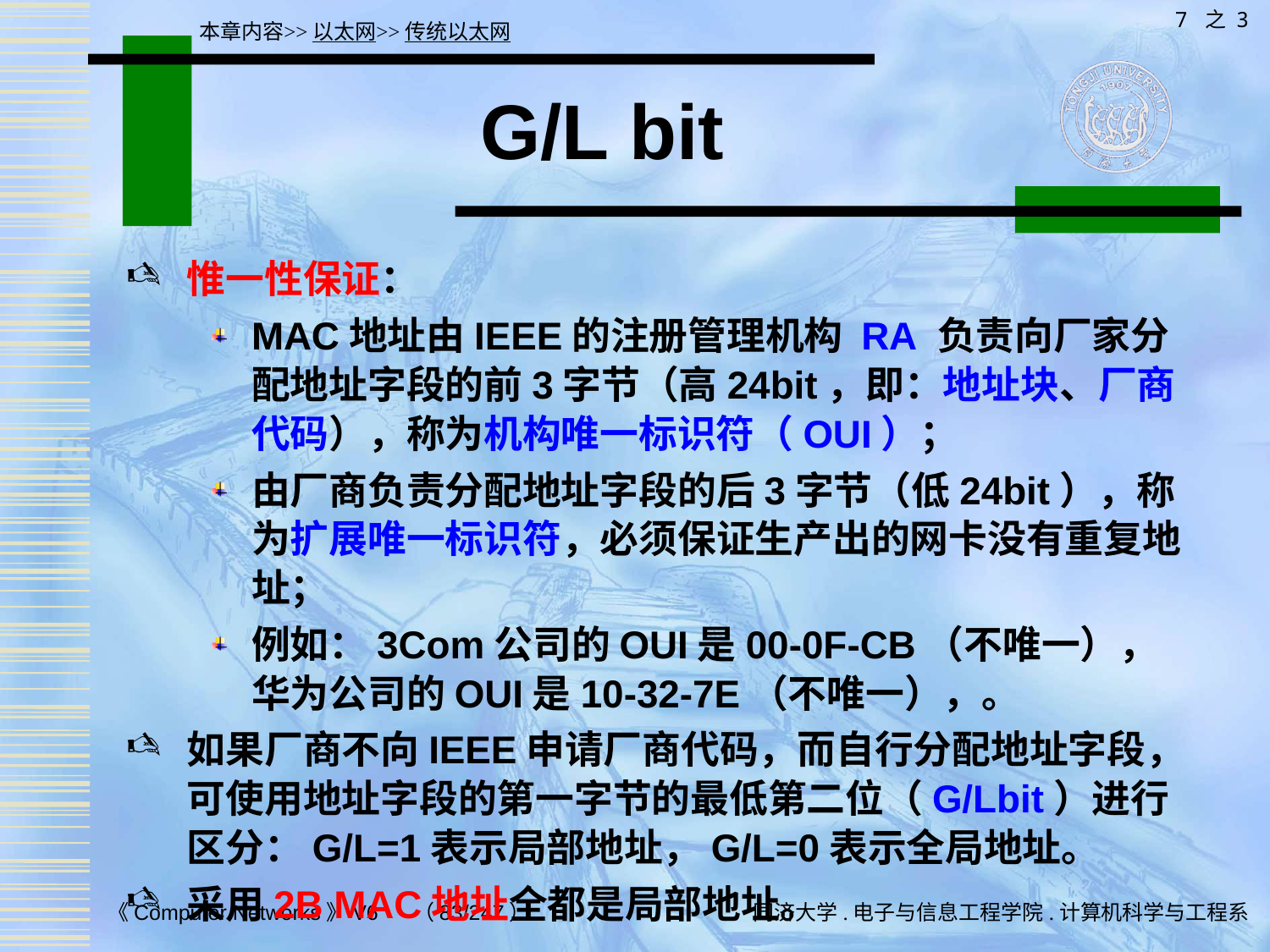

7 之 3
本章内容>>以太网>>传统以太网
# G/L bit
惟一性保证：
MAC地址由IEEE的注册管理机构 RA 负责向厂家分配地址字段的前3字节（高24bit，即：地址块、厂商代码），称为机构唯一标识符（OUI）；
由厂商负责分配地址字段的后3字节（低24bit），称为扩展唯一标识符，必须保证生产出的网卡没有重复地址；
例如：3Com公司的OUI是00-0F-CB（不唯一）， 华为公司的OUI是10-32-7E（不唯一），。
如果厂商不向IEEE申请厂商代码，而自行分配地址字段，可使用地址字段的第一字节的最低第二位（G/Lbit）进行区分：G/L=1表示局部地址，G/L=0表示全局地址。
采用2B MAC地址全都是局部地址。